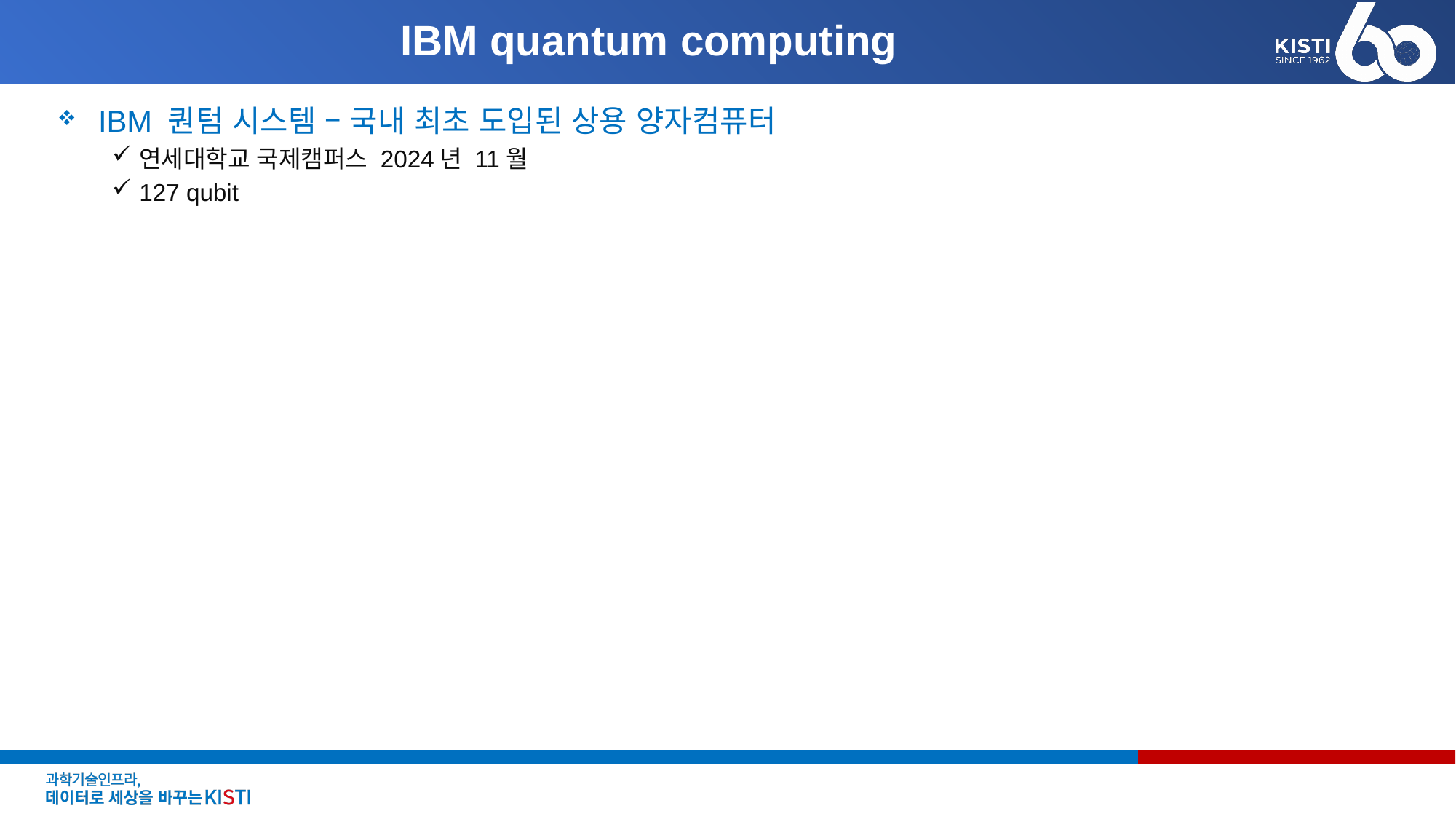

# IBM quantum computing
IBM 퀀텀 시스템 – 국내 최초 도입된 상용 양자컴퓨터
연세대학교 국제캠퍼스 2024년 11월
127 qubit